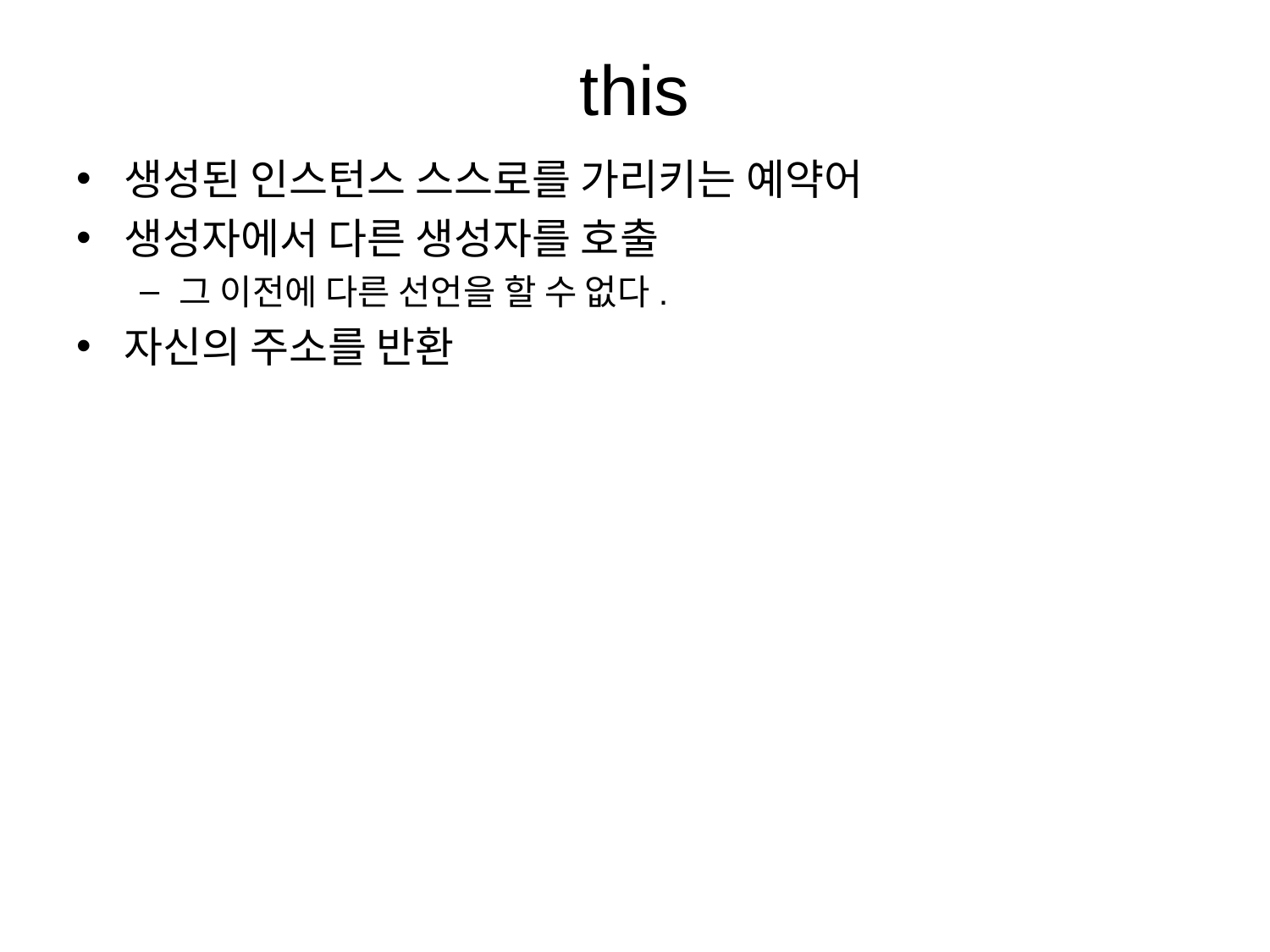

# this
생성된 인스턴스 스스로를 가리키는 예약어
생성자에서 다른 생성자를 호출
그 이전에 다른 선언을 할 수 없다.
자신의 주소를 반환